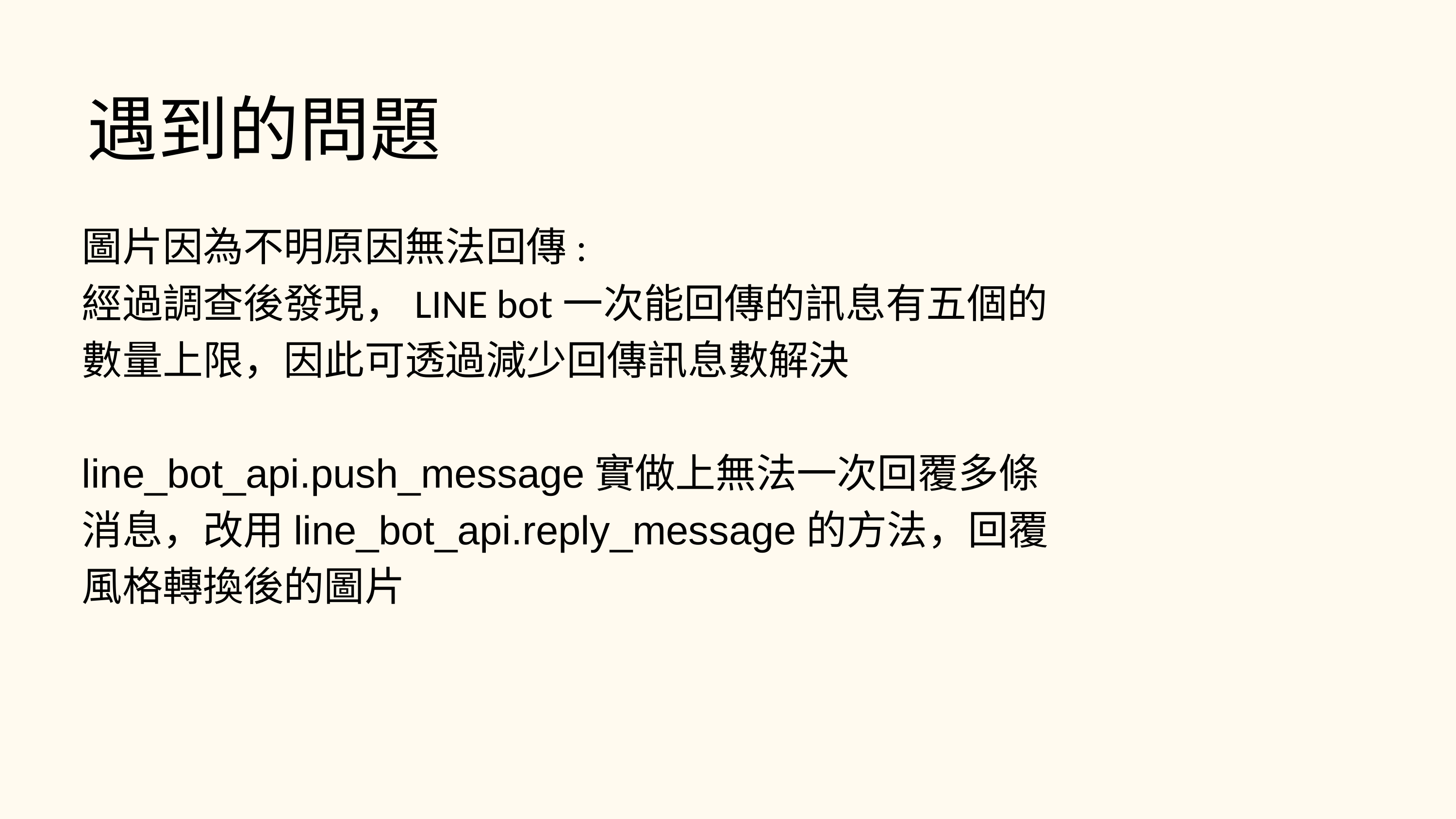

遇到的問題
圖片因為不明原因無法回傳:
經過調查後發現，LINE bot一次能回傳的訊息有五個的數量上限，因此可透過減少回傳訊息數解決

line_bot_api.push_message實做上無法一次回覆多條消息，改用line_bot_api.reply_message的方法，回覆風格轉換後的圖片